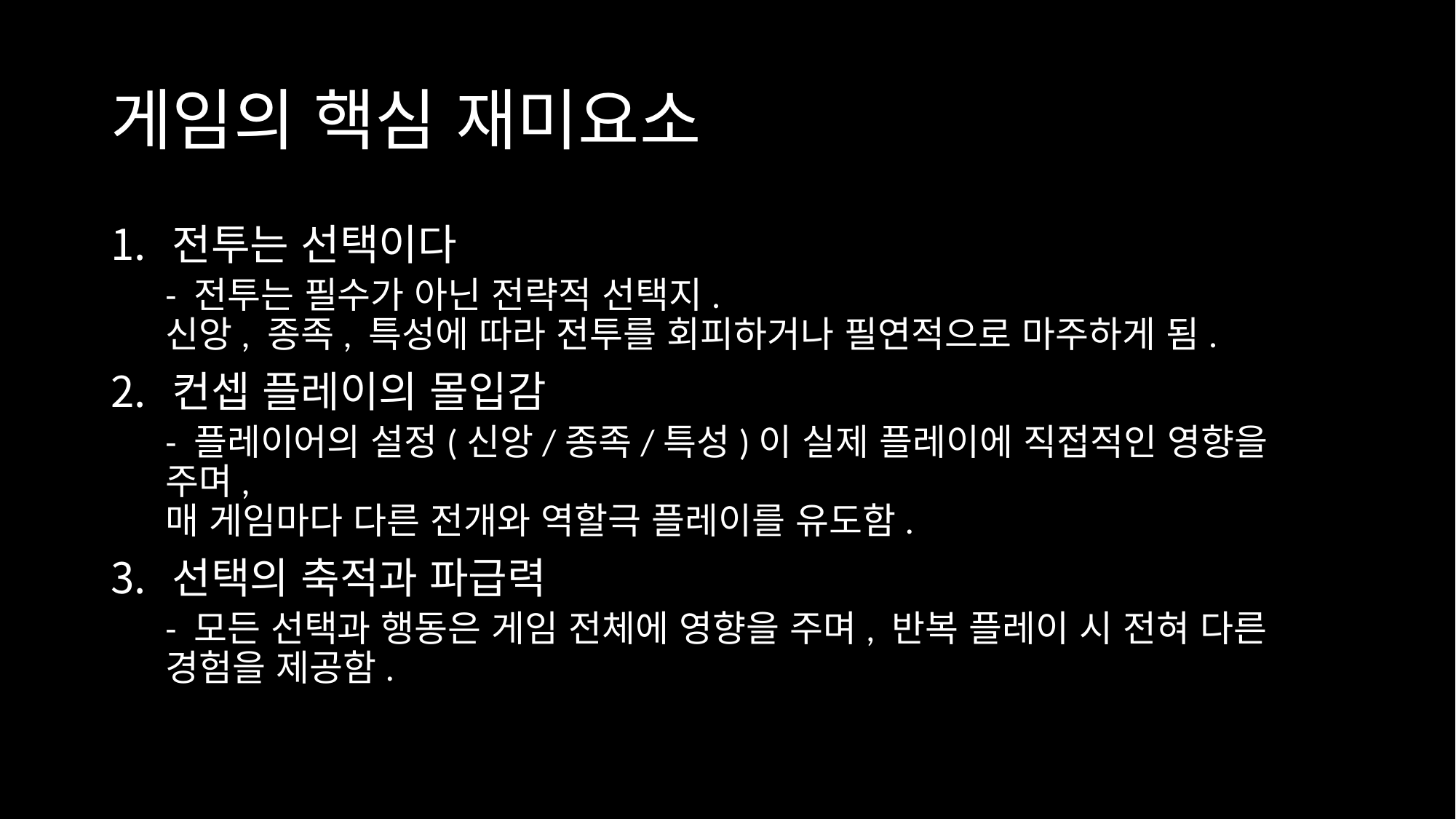

# 게임의 핵심 재미요소
전투는 선택이다
- 전투는 필수가 아닌 전략적 선택지.
신앙, 종족, 특성에 따라 전투를 회피하거나 필연적으로 마주하게 됨.
컨셉 플레이의 몰입감
- 플레이어의 설정(신앙/종족/특성)이 실제 플레이에 직접적인 영향을 주며,
매 게임마다 다른 전개와 역할극 플레이를 유도함.
선택의 축적과 파급력
- 모든 선택과 행동은 게임 전체에 영향을 주며, 반복 플레이 시 전혀 다른 경험을 제공함.